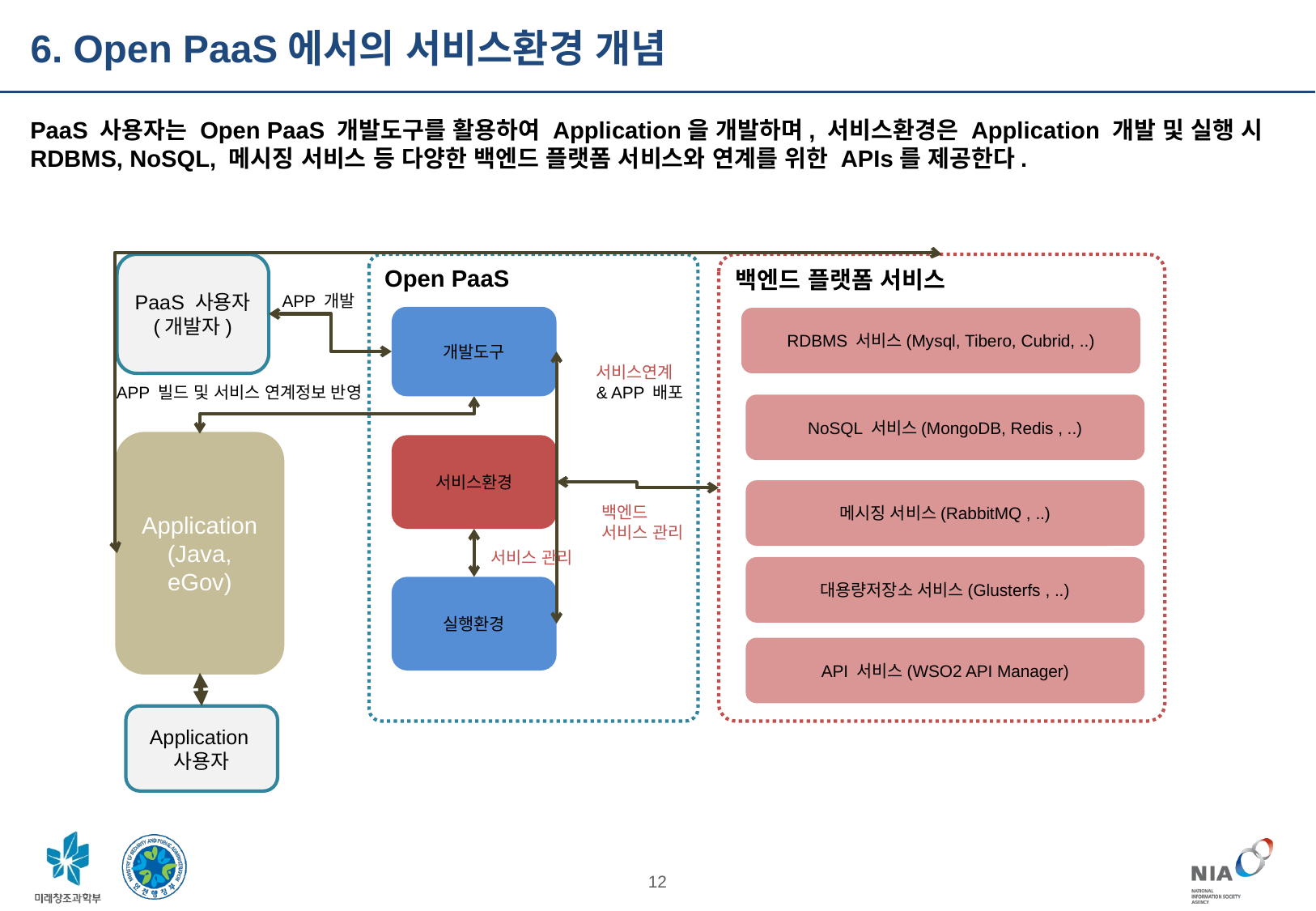

6. Open PaaS에서의 서비스환경 개념
PaaS 사용자는 Open PaaS 개발도구를 활용하여 Application을 개발하며, 서비스환경은 Application 개발 및 실행 시 RDBMS, NoSQL, 메시징 서비스 등 다양한 백엔드 플랫폼 서비스와 연계를 위한 APIs를 제공한다.
PaaS 사용자
(개발자)
Open PaaS
백엔드 플랫폼 서비스
APP 개발
개발도구
RDBMS 서비스(Mysql, Tibero, Cubrid, ..)
서비스연계
& APP 배포
APP 빌드 및 서비스 연계정보 반영
NoSQL 서비스(MongoDB, Redis , ..)
Application
(Java, eGov)
서비스환경
메시징 서비스(RabbitMQ , ..)
백엔드 서비스 관리
서비스 관리
대용량저장소 서비스(Glusterfs , ..)
실행환경
API 서비스(WSO2 API Manager)
Application사용자